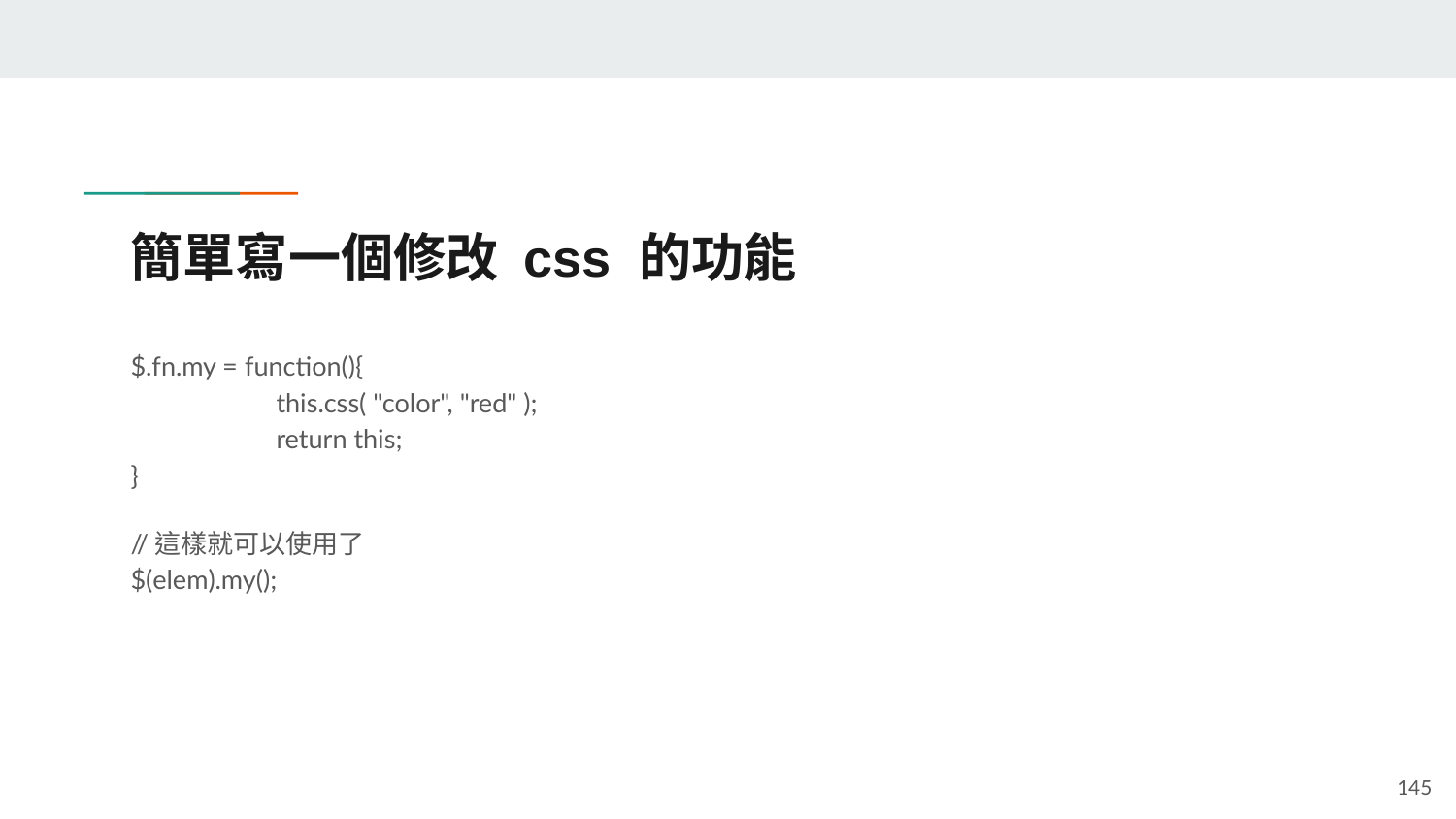

# 簡單寫一個修改 css 的功能
$.fn.my = function(){
	this.css( "color", "red" );
	return this;
}
//這樣就可以使用了
$(elem).my();
145